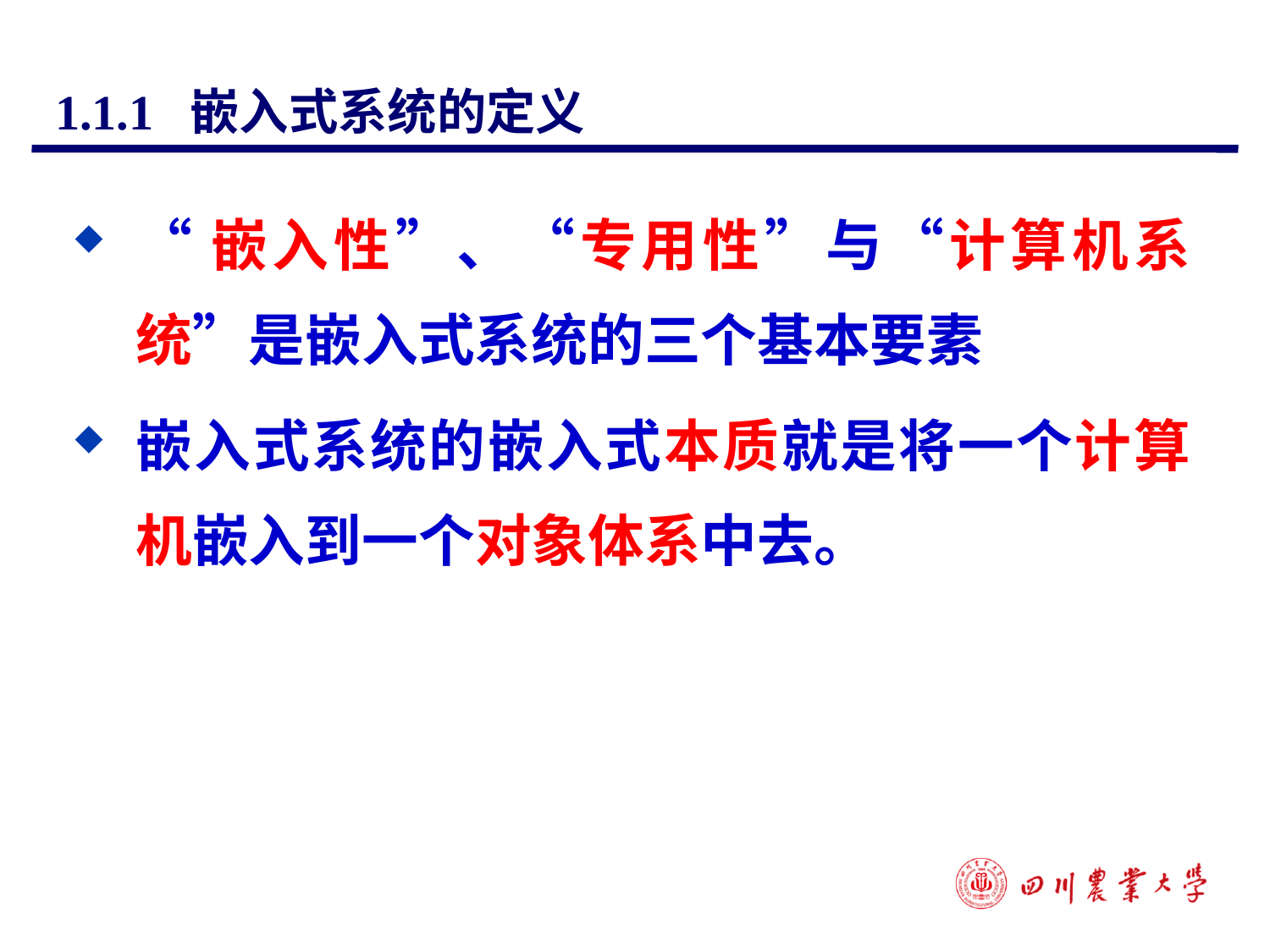

# 1.1.1  嵌入式系统的定义
“嵌入性”、“专用性”与“计算机系统”是嵌入式系统的三个基本要素
嵌入式系统的嵌入式本质就是将一个计算机嵌入到一个对象体系中去。